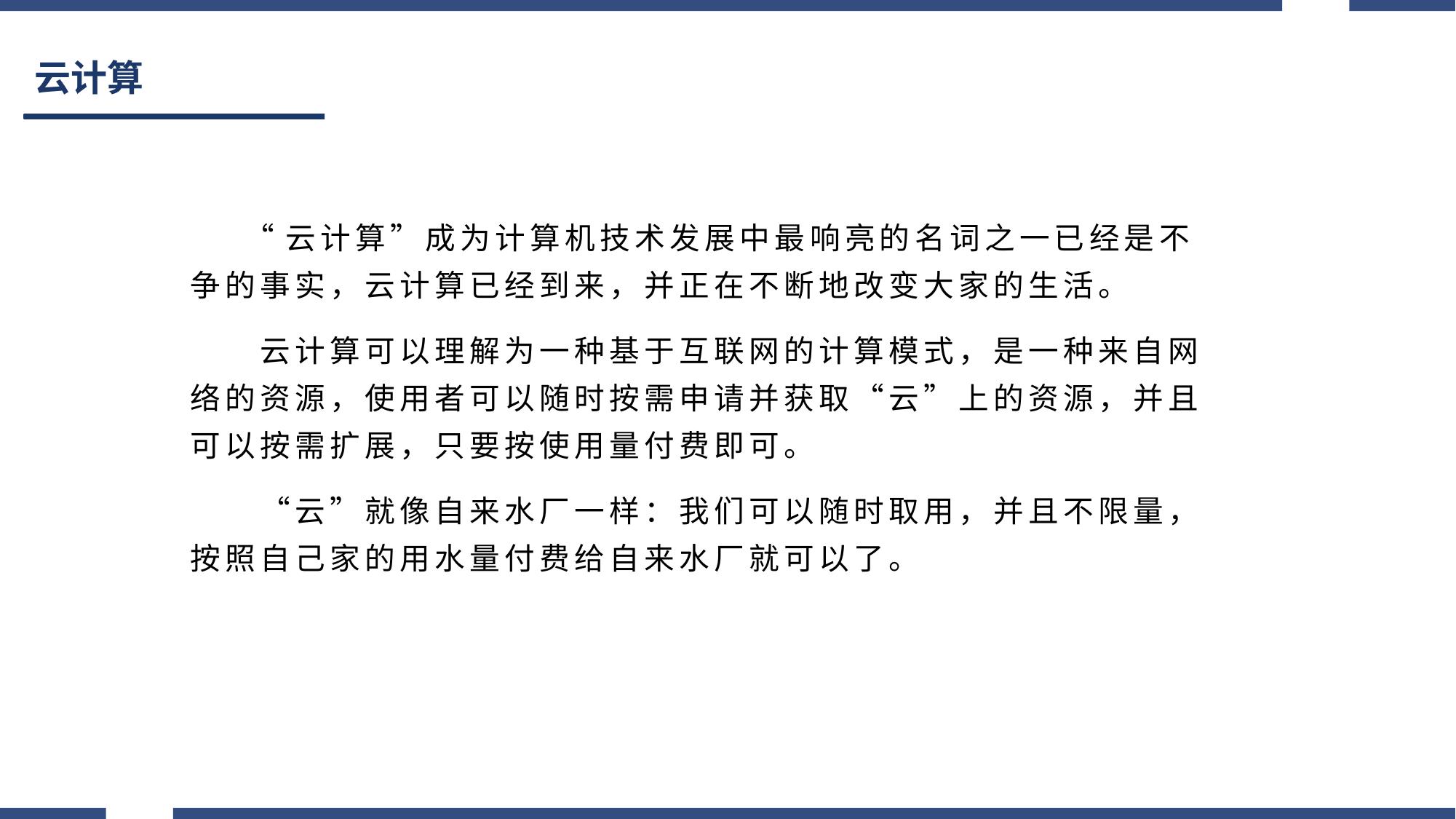

# 云计算
     “云计算”成为计算机技术发展中最响亮的名词之一已经是不争的事实，云计算已经到来，并正在不断地改变大家的生活。
　　云计算可以理解为一种基于互联网的计算模式，是一种来自网络的资源，使用者可以随时按需申请并获取“云”上的资源，并且可以按需扩展，只要按使用量付费即可。
　　“云”就像自来水厂一样：我们可以随时取用，并且不限量，按照自己家的用水量付费给自来水厂就可以了。